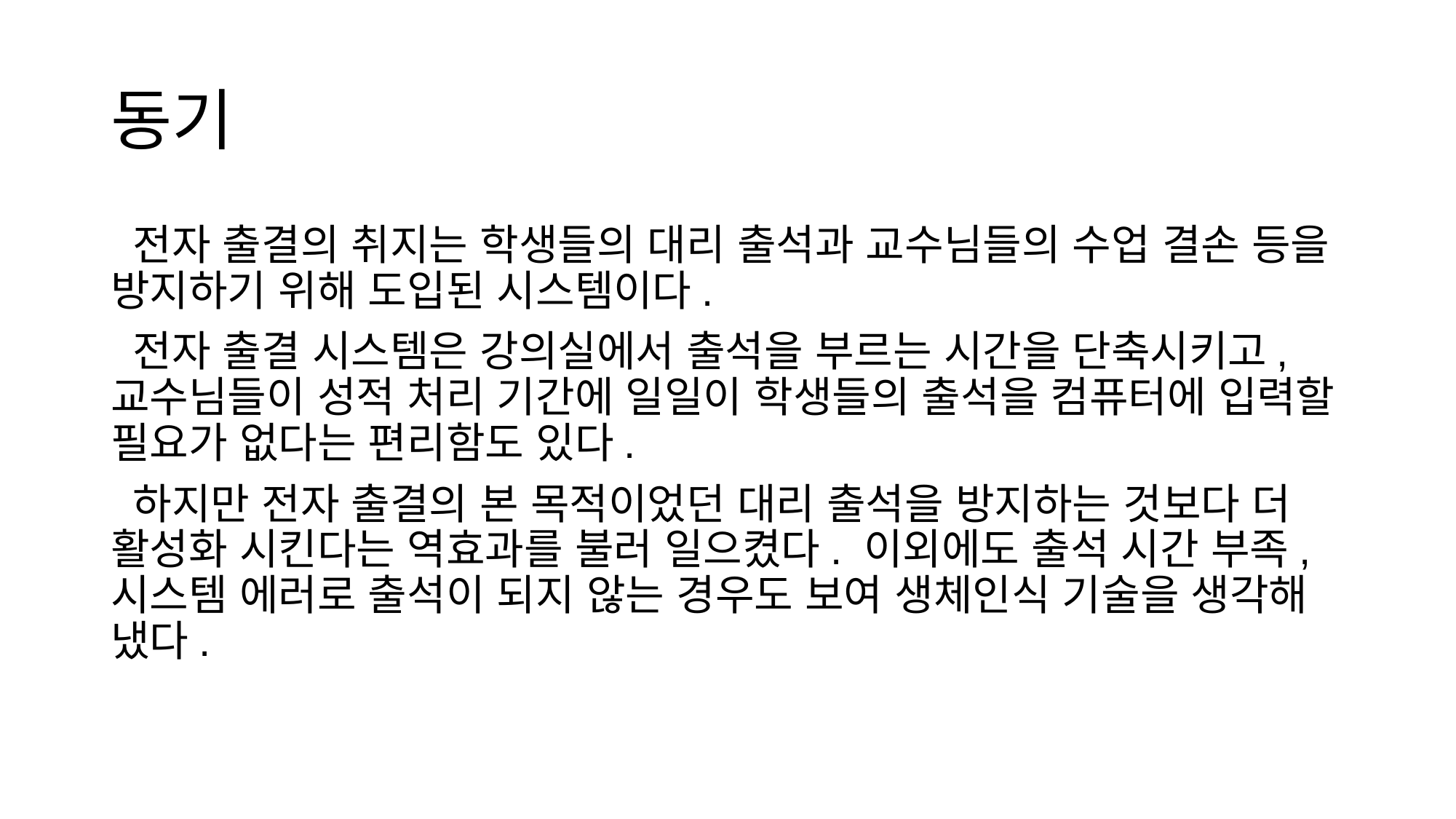

# 동기
 전자 출결의 취지는 학생들의 대리 출석과 교수님들의 수업 결손 등을 방지하기 위해 도입된 시스템이다.
 전자 출결 시스템은 강의실에서 출석을 부르는 시간을 단축시키고, 교수님들이 성적 처리 기간에 일일이 학생들의 출석을 컴퓨터에 입력할 필요가 없다는 편리함도 있다.
 하지만 전자 출결의 본 목적이었던 대리 출석을 방지하는 것보다 더 활성화 시킨다는 역효과를 불러 일으켰다. 이외에도 출석 시간 부족, 시스템 에러로 출석이 되지 않는 경우도 보여 생체인식 기술을 생각해 냈다.